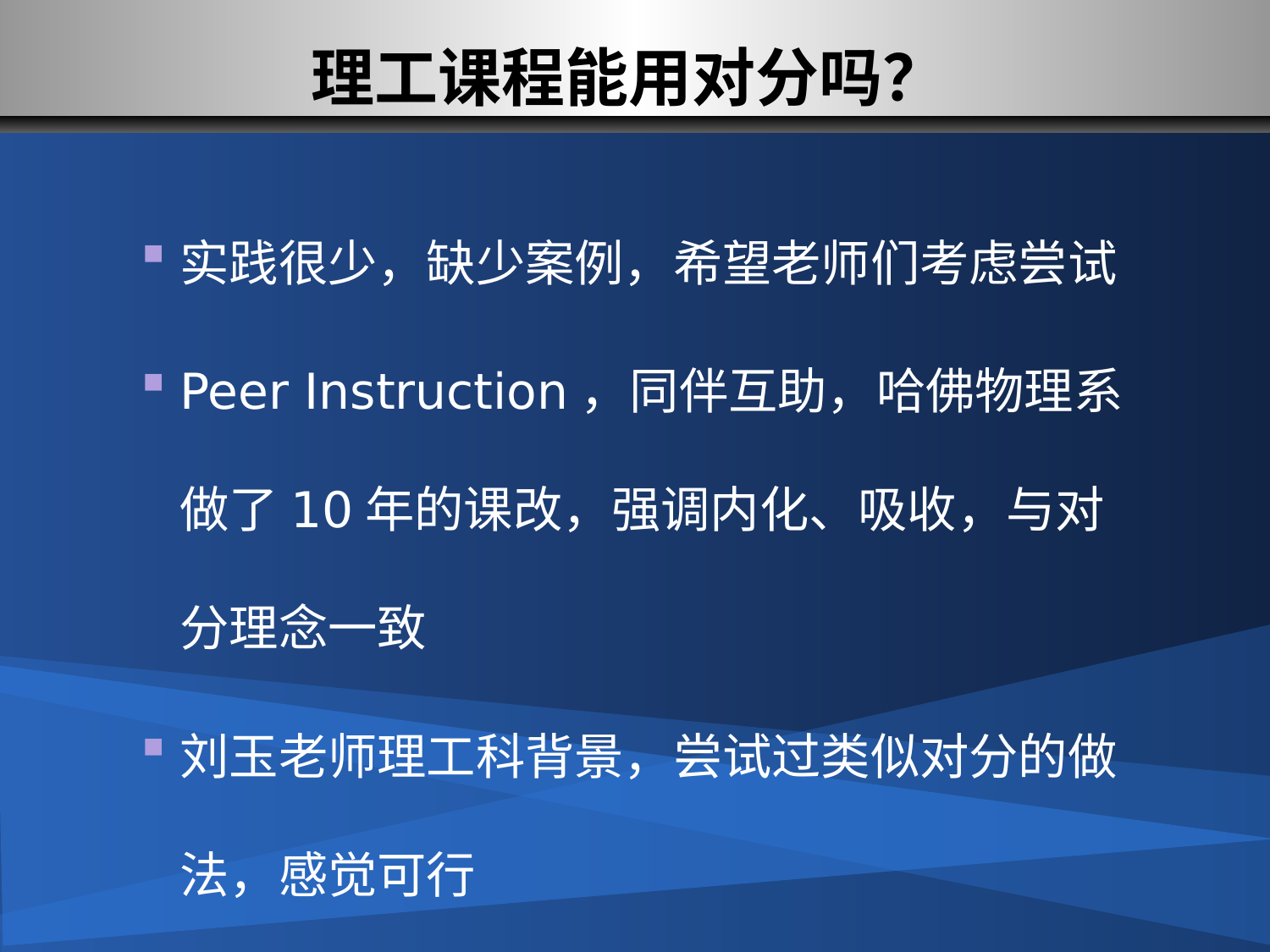

理工课程能用对分吗？
实践很少，缺少案例，希望老师们考虑尝试
Peer Instruction，同伴互助，哈佛物理系做了10年的课改，强调内化、吸收，与对分理念一致
刘玉老师理工科背景，尝试过类似对分的做法，感觉可行